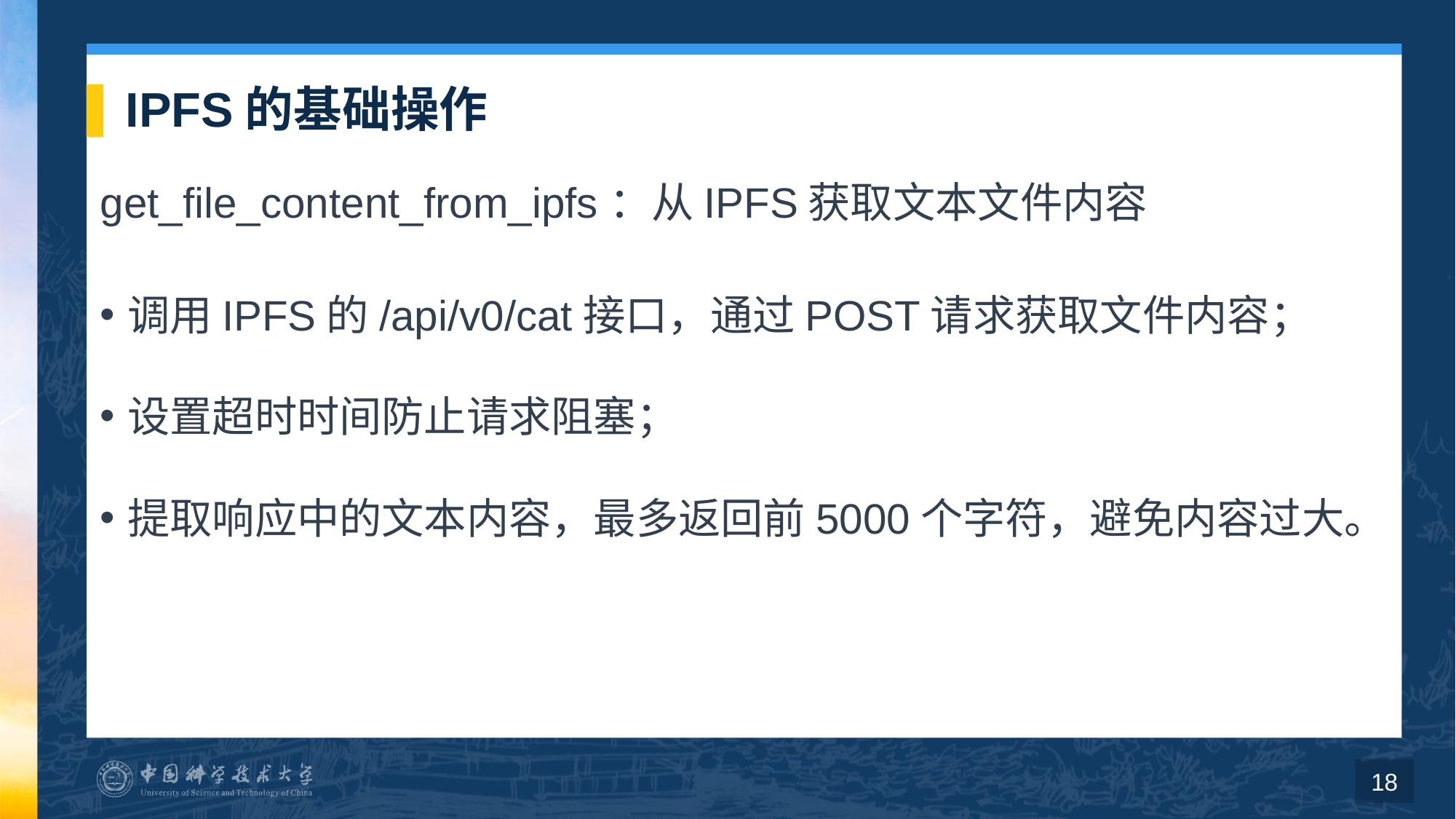

# IPFS的基础操作
get_file_content_from_ipfs：从IPFS获取文本文件内容

调用IPFS的/api/v0/cat接口，通过POST请求获取文件内容；

设置超时时间防止请求阻塞；

提取响应中的文本内容，最多返回前5000个字符，避免内容过大。

18